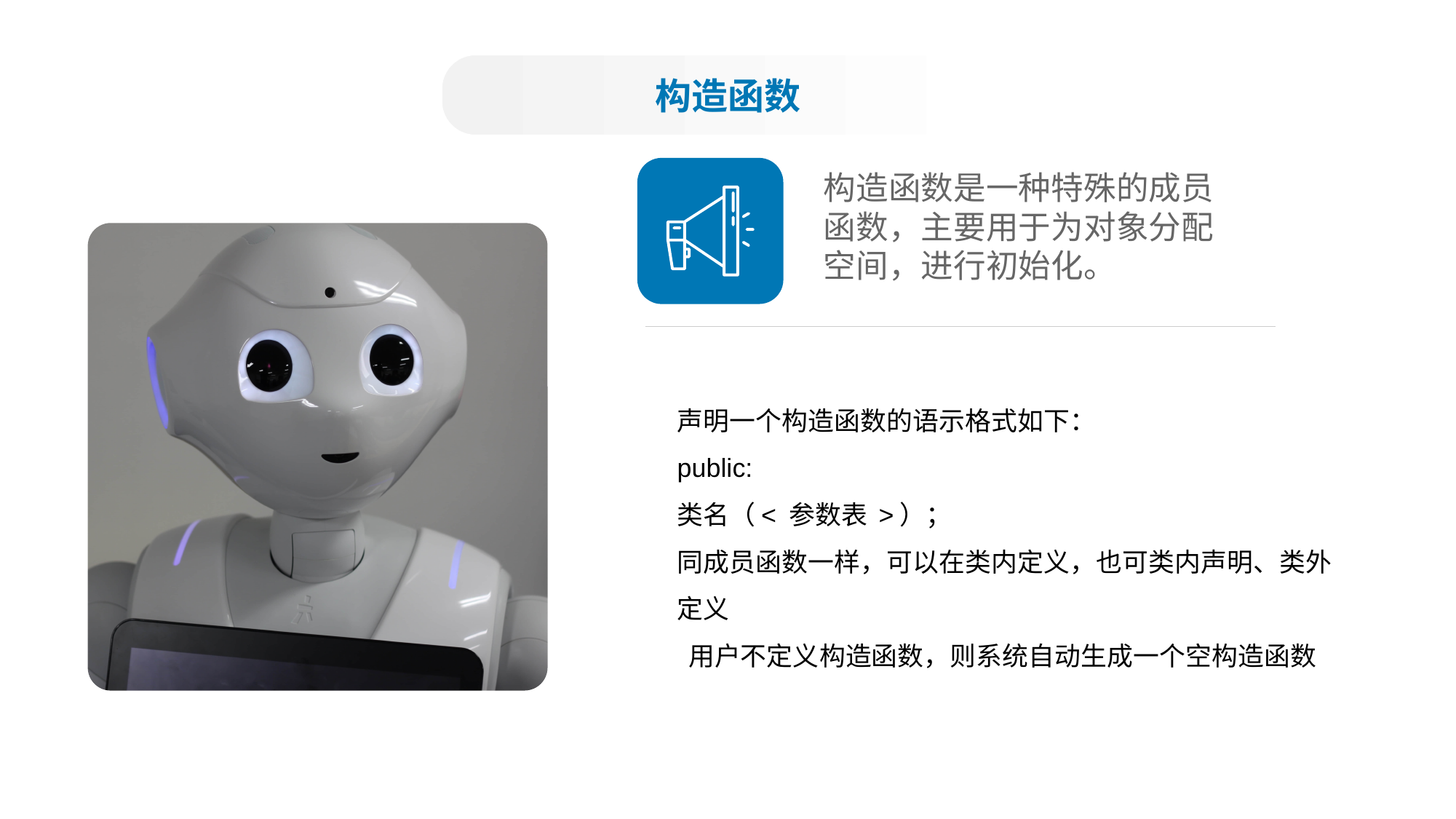

构造函数

构造函数是一种特殊的成员
函数，主要用于为对象分配
空间，进行初始化。

声明一个构造函数的语示格式如下：
public:
类名（< 参数表 >）；
同成员函数一样，可以在类内定义，也可类内声明、类外定义
 用户不定义构造函数，则系统自动生成一个空构造函数